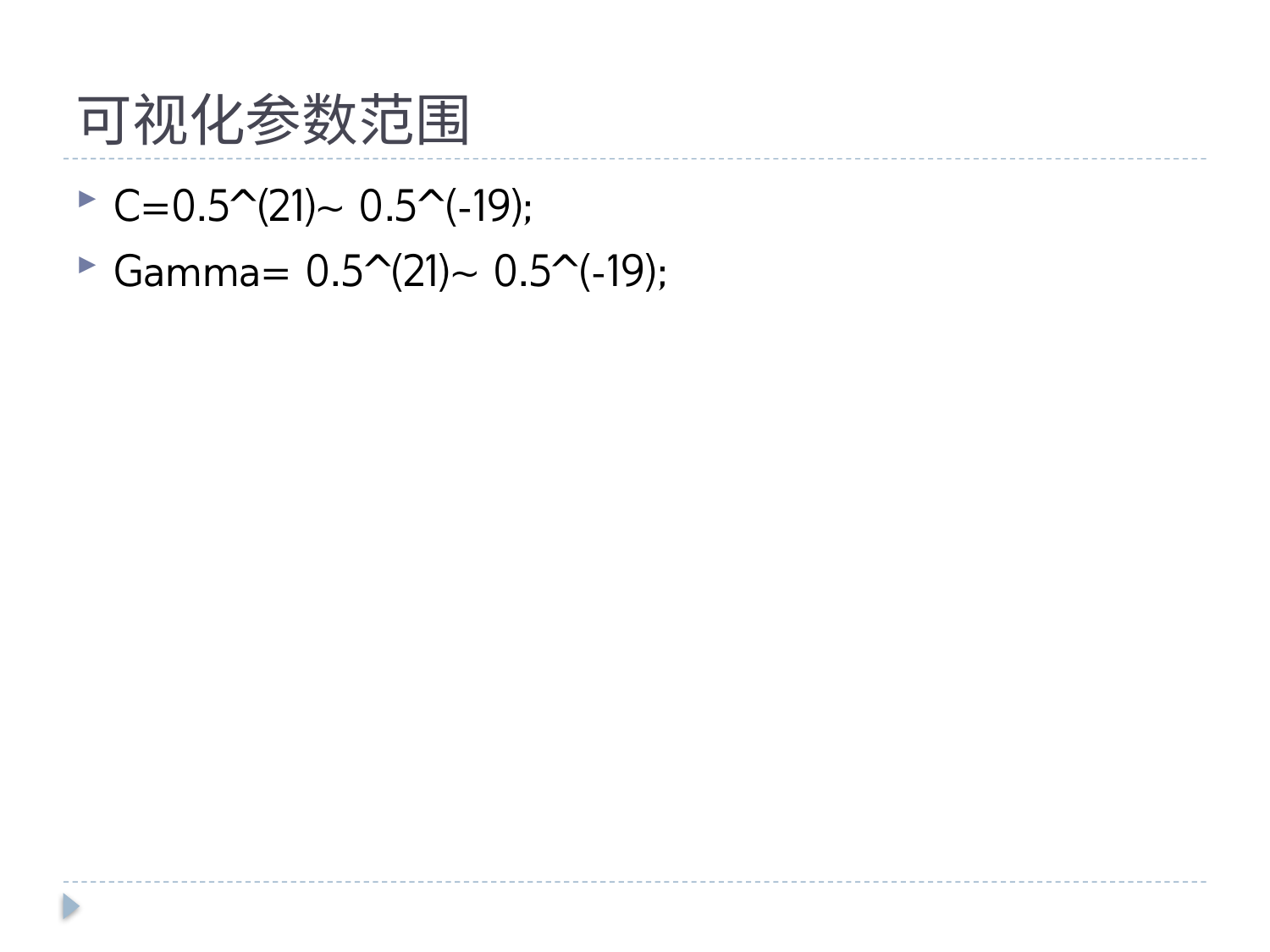

# 可视化参数范围
C=0.5^(21)~ 0.5^(-19);
Gamma= 0.5^(21)~ 0.5^(-19);